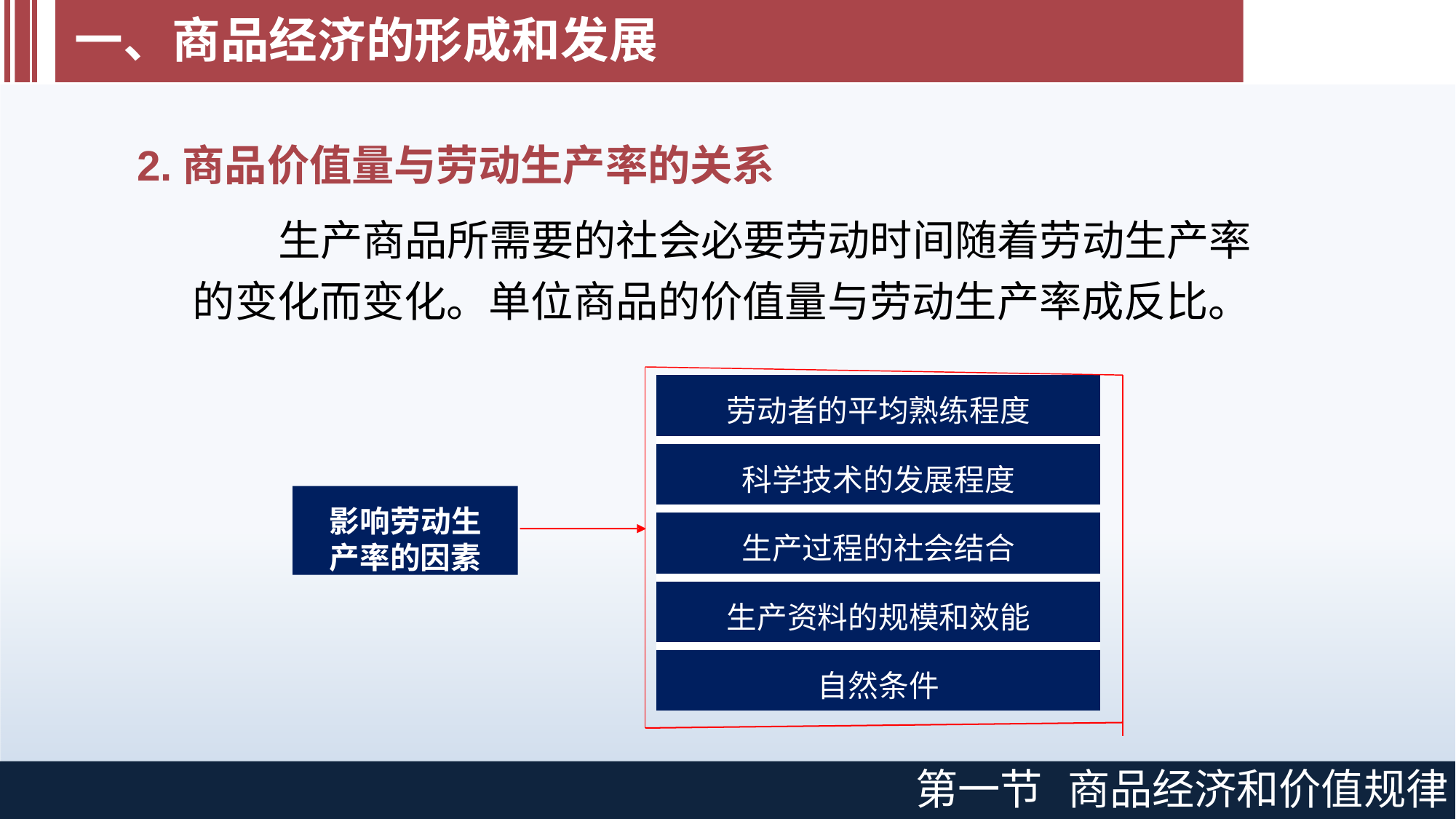

# 一、商品经济的形成和发展

2.商品价值量与劳动生产率的关系
生产商品所需要的社会必要劳动时间随着劳动生产率 的变化而变化。单位商品的价值量与劳动生产率成反比。

| 劳动者的平均熟练程度 |
| --- |
| 科学技术的发展程度 |
| 生产过程的社会结合 |
| 生产资料的规模和效能 |
| 自然条件 |
影响劳动生
产率的因素

第一节
商品经济和价值规律